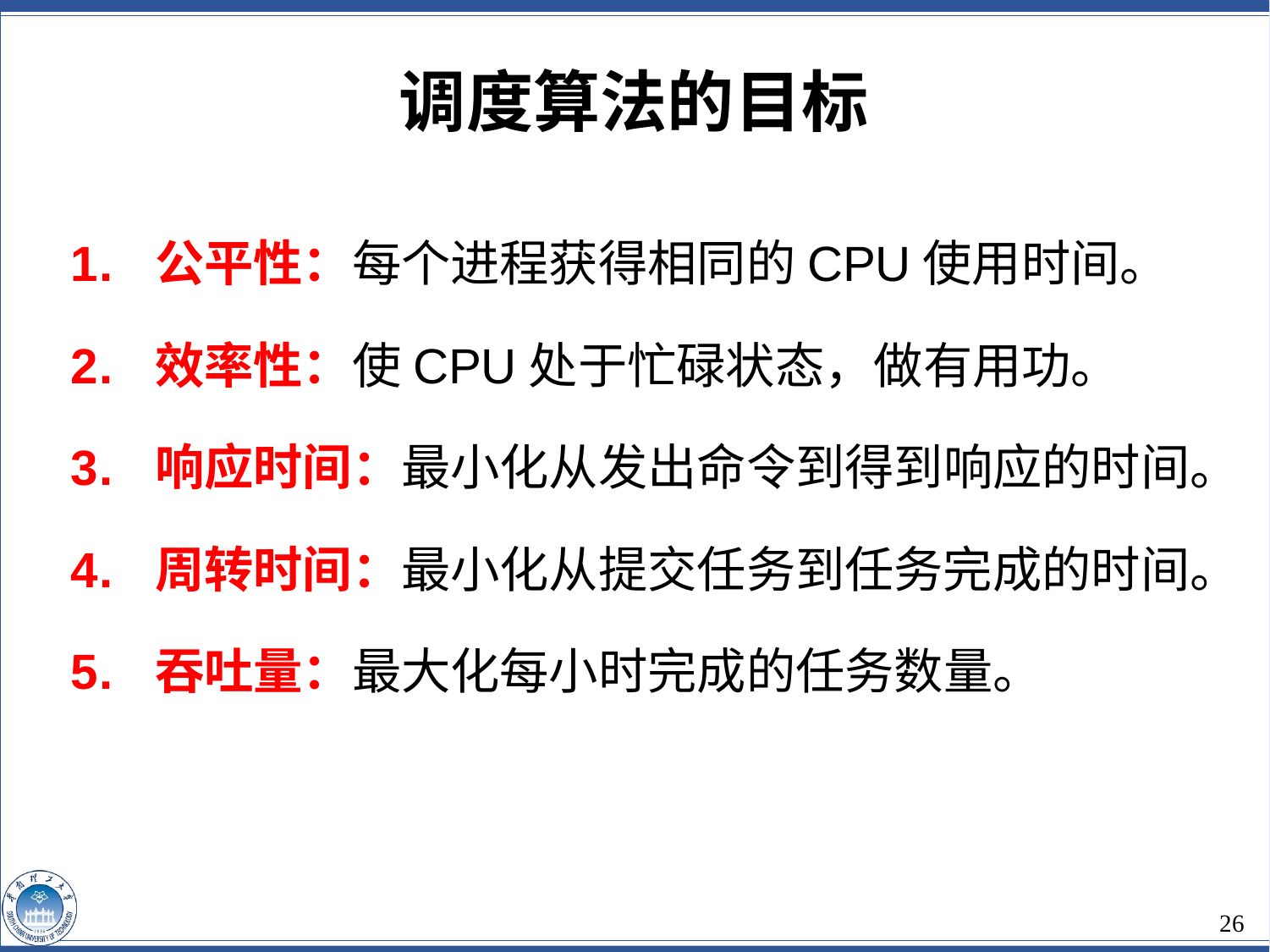

调度算法的目标
公平性：每个进程获得相同的CPU使用时间。
效率性：使CPU处于忙碌状态，做有用功。
响应时间：最小化从发出命令到得到响应的时间。
周转时间：最小化从提交任务到任务完成的时间。
吞吐量：最大化每小时完成的任务数量。
26